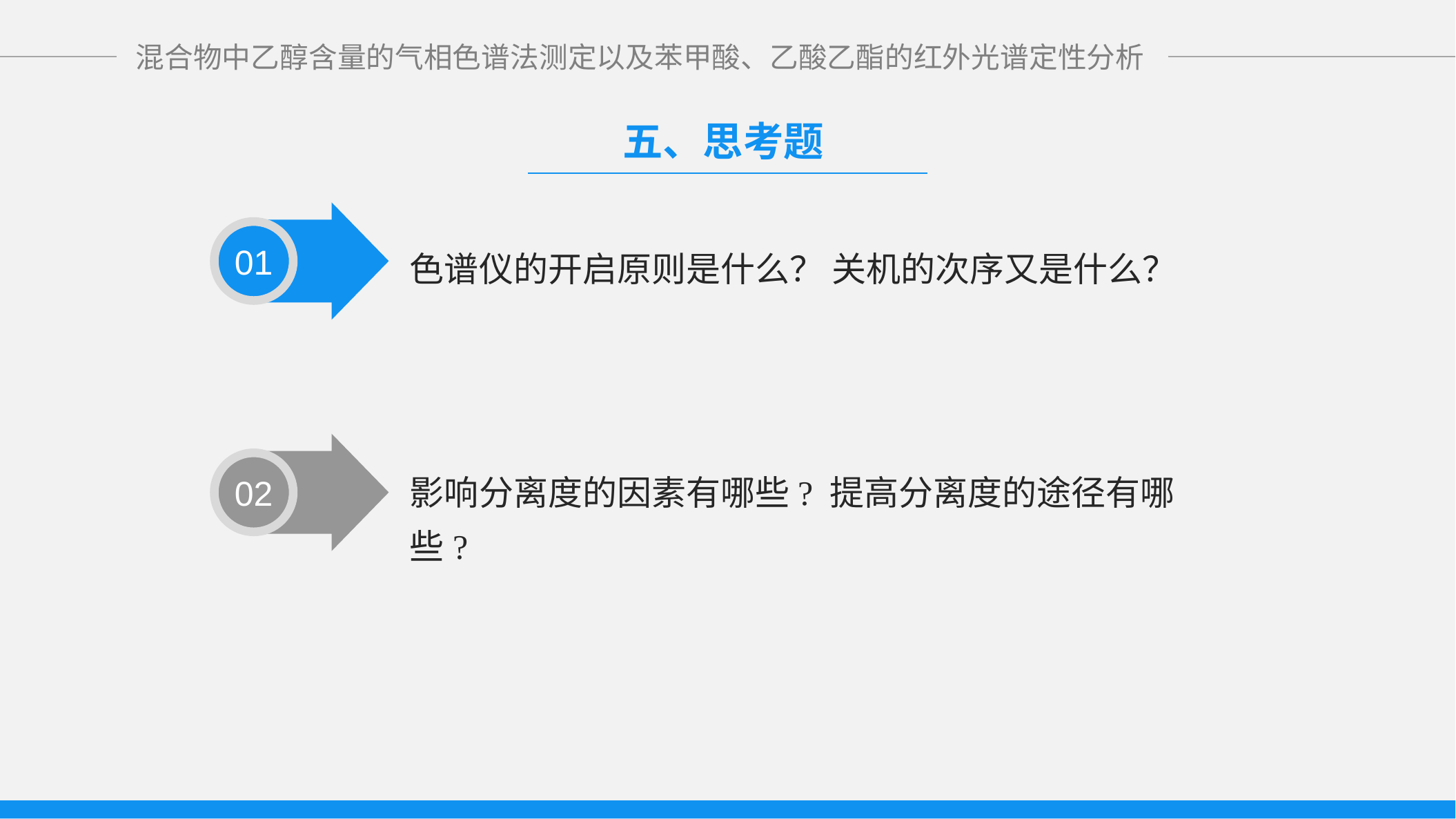

五、思考题

01
色谱仪的开启原则是什么？ 关机的次序又是什么？

02
影响分离度的因素有哪些? 提高分离度的途径有哪些?